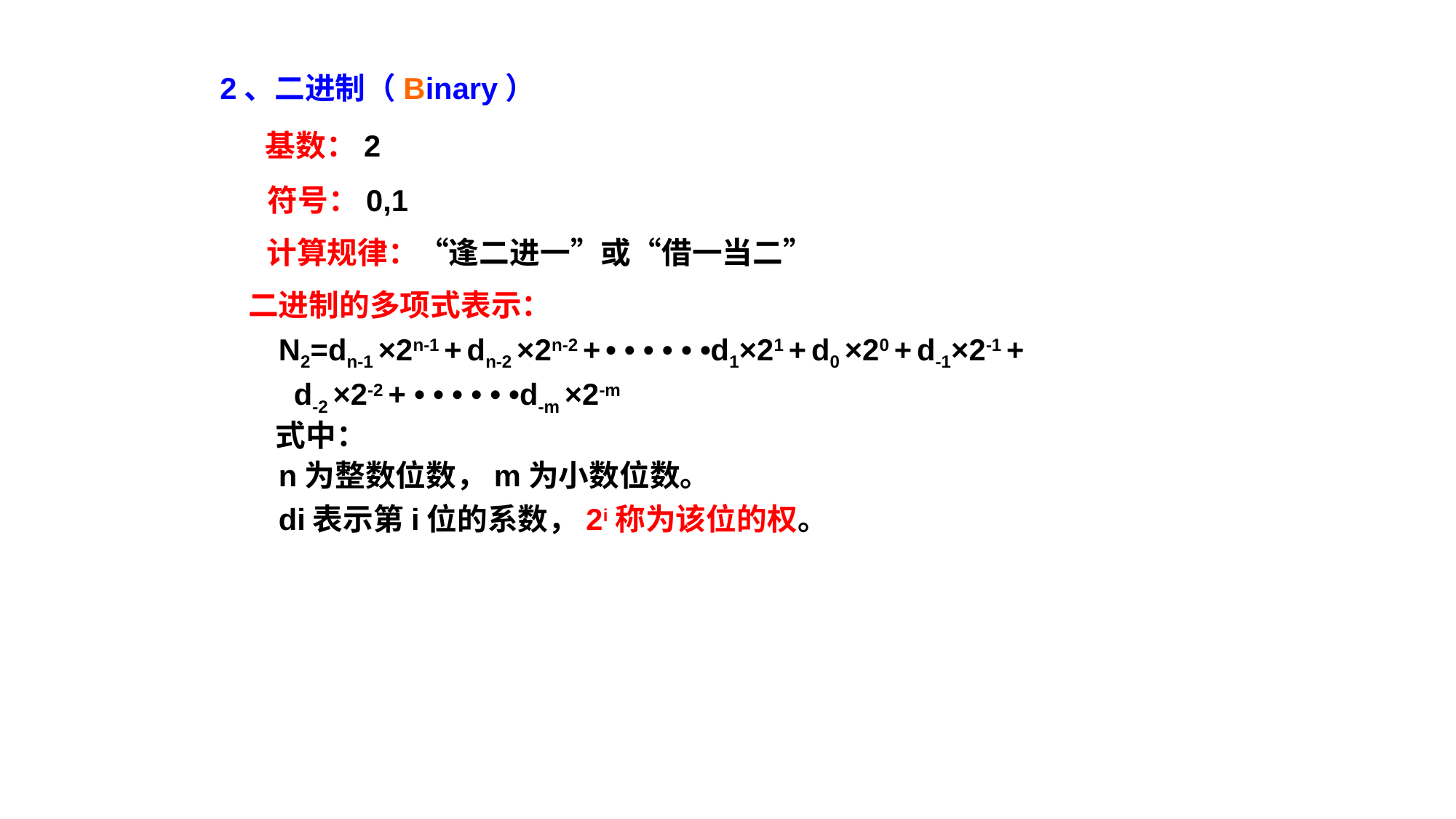

# 2、二进制（Binary）
基数：2
符号：0,1
计算规律：“逢二进一”或“借一当二”
   二进制的多项式表示：
       N2=dn-1 ×2n-1 + dn-2 ×2n-2 + • • • • • •d1×21 + d0 ×20 + d-1×2-1 +
               d-2 ×2-2 + • • • • • •d-m ×2-m
       式中：
       n为整数位数，m为小数位数。
       di表示第i位的系数，2i称为该位的权。